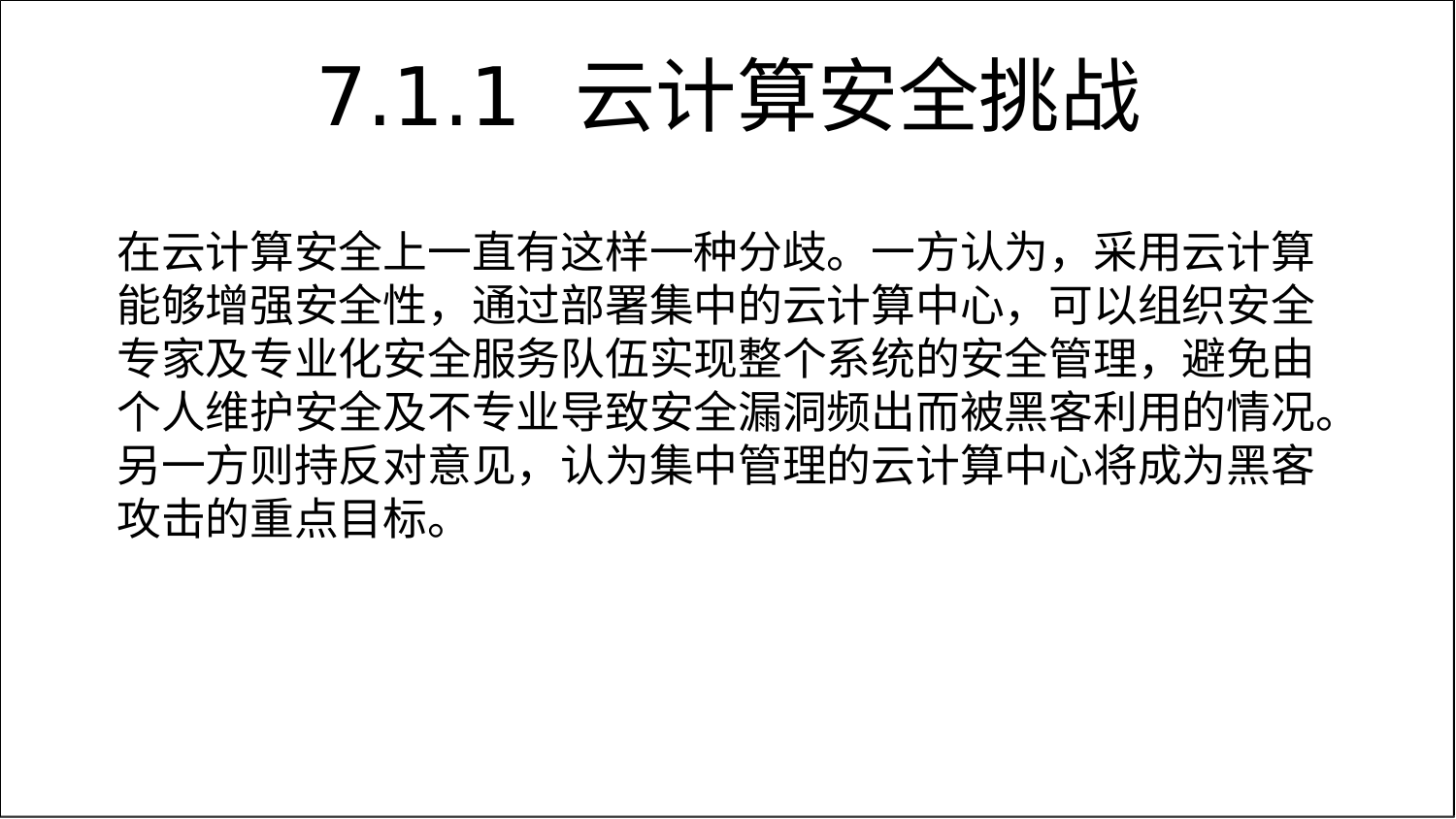

# 7.1.1	云计算安全挑战
在云计算安全上一直有这样一种分歧。一方认为，采用云计算 能够增强安全性，通过部署集中的云计算中心，可以组织安全 专家及专业化安全服务队伍实现整个系统的安全管理，避免由 个人维护安全及不专业导致安全漏洞频出而被黑客利用的情况。 另一方则持反对意见，认为集中管理的云计算中心将成为黑客 攻击的重点目标。